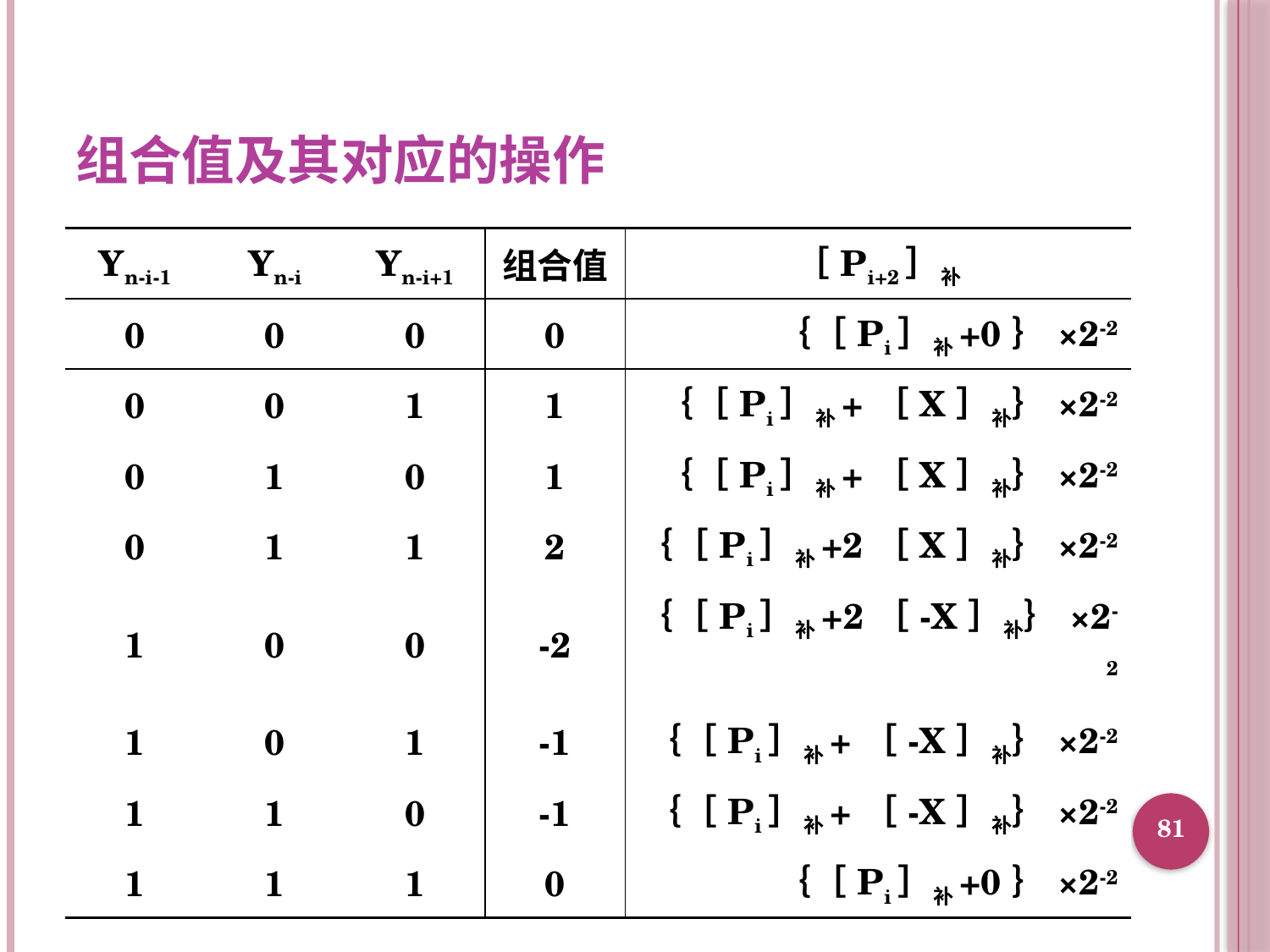

# 组合值及其对应的操作
| Yn-i-1 | Yn-i | Yn-i+1 | 组合值 | ［Pi+2］补 |
| --- | --- | --- | --- | --- |
| 0 | 0 | 0 | 0 | ｛［Pi］补+0｝×2-2 |
| 0 | 0 | 1 | 1 | ｛［Pi］补+［X］补｝×2-2 |
| 0 | 1 | 0 | 1 | ｛［Pi］补+［X］补｝×2-2 |
| 0 | 1 | 1 | 2 | ｛［Pi］补+2［X］补｝×2-2 |
| 1 | 0 | 0 | -2 | ｛［Pi］补+2［-X］补｝×2-2 |
| 1 | 0 | 1 | -1 | ｛［Pi］补+［-X］补｝×2-2 |
| 1 | 1 | 0 | -1 | ｛［Pi］补+［-X］补｝×2-2 |
| 1 | 1 | 1 | 0 | ｛［Pi］补+0｝×2-2 |
81